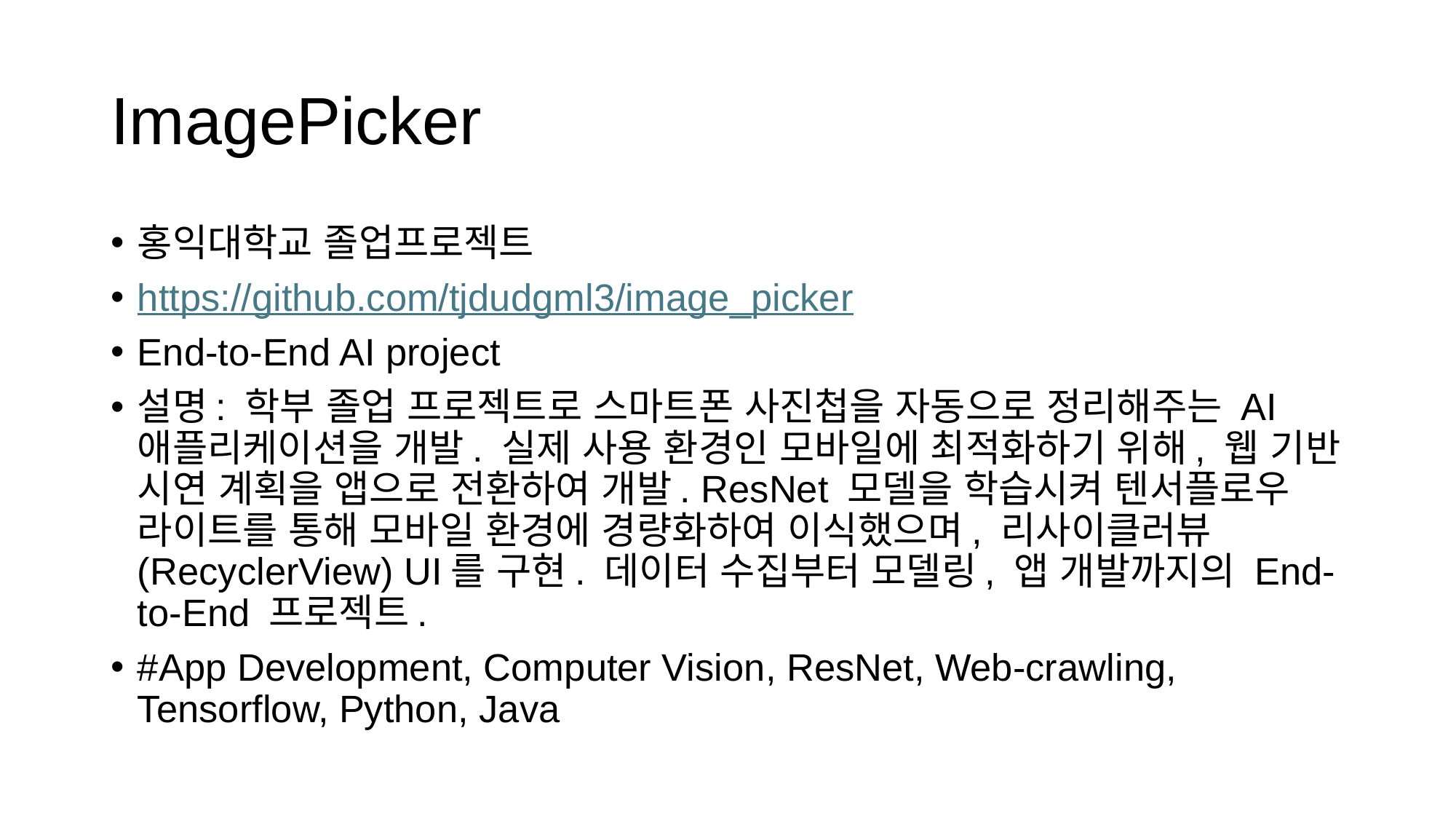

# ImagePicker
홍익대학교 졸업프로젝트
https://github.com/tjdudgml3/image_picker
End-to-End AI project
설명: 학부 졸업 프로젝트로 스마트폰 사진첩을 자동으로 정리해주는 AI 애플리케이션을 개발. 실제 사용 환경인 모바일에 최적화하기 위해, 웹 기반 시연 계획을 앱으로 전환하여 개발. ResNet 모델을 학습시켜 텐서플로우 라이트를 통해 모바일 환경에 경량화하여 이식했으며, 리사이클러뷰(RecyclerView) UI를 구현. 데이터 수집부터 모델링, 앱 개발까지의 End-to-End 프로젝트.
#App Development, Computer Vision, ResNet, Web-crawling, Tensorflow, Python, Java